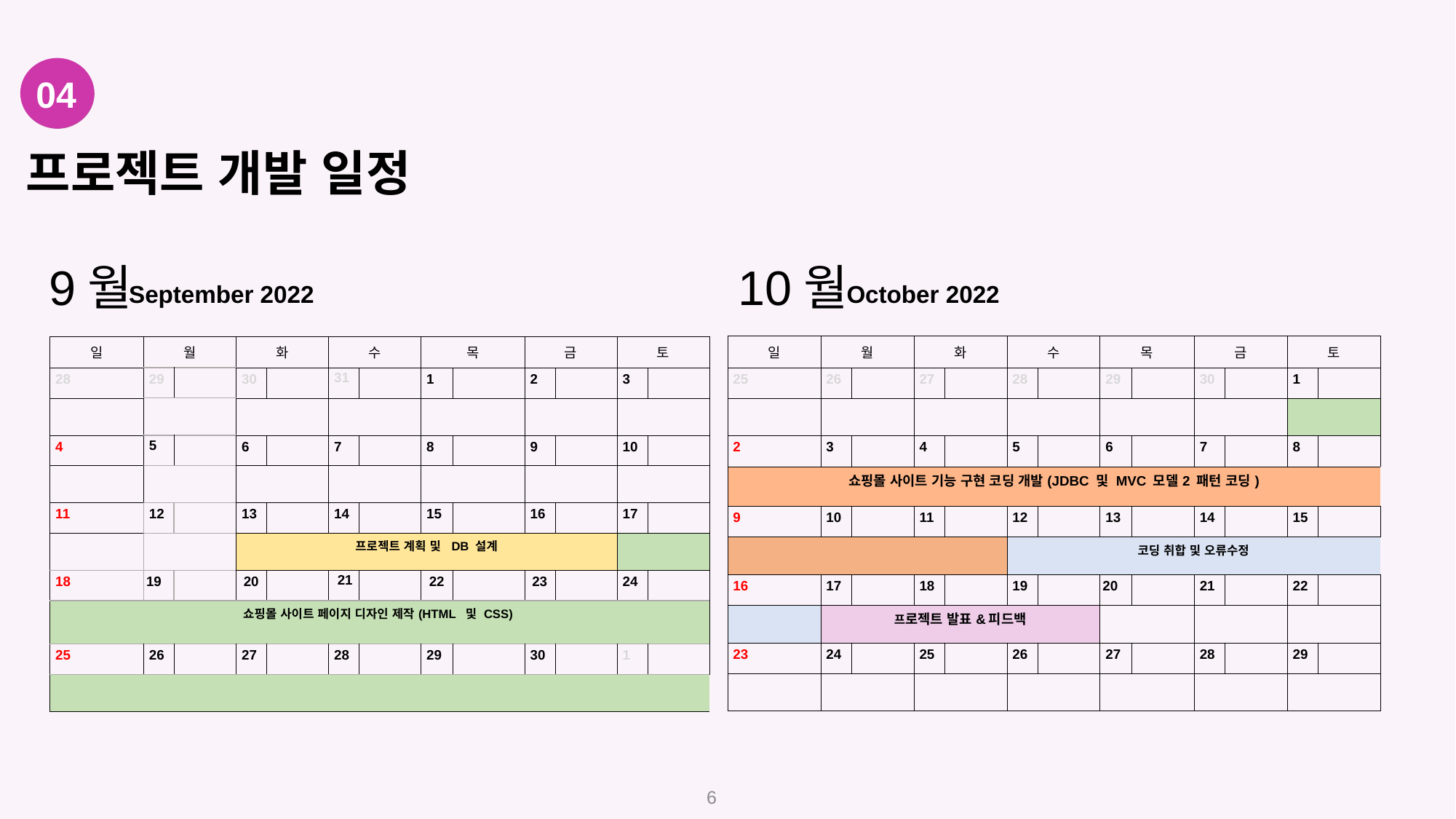

# 프로젝트 개발 일정

04

03
9월
10월
September 2022
October 2022
| 일 |  | 월 |  | 화 |  | 수 |  | 목 |  | 금 |  | 토 |  |
| --- | --- | --- | --- | --- | --- | --- | --- | --- | --- | --- | --- | --- | --- |
| 25 |  | 26 |  | 27 |  | 28 |  | 29 |  | 30 |  | 1 |  |
|  |  |  |  |  |  |  |  |  |  |  |  |  |  |
| 2 |  | 3 |  | 4 |  | 5 |  | 6 |  | 7 |  | 8 |  |
| 쇼핑몰 사이트 기능 구현 코딩 개발(JDBC 및 MVC 모델2 패턴 코딩) |  |  |  |  |  |  |  |  |  |  |  |  |  |
| 9 |  | 10 |  | 11 |  | 12 |  | 13 |  | 14 |  | 15 |  |
|  |  |  |  |  |  | 코딩 취합 및 오류수정 |  |  |  |  |  |  |  |
| 16 |  | 17 |  | 18 |  | 19 |  | 20 |  | 21 |  | 22 |  |
|  |  | 프로젝트 발표&피드백 |  |  |  |  |  |  |  |  |  |  |  |
| 23 |  | 24 |  | 25 |  | 26 |  | 27 |  | 28 |  | 29 |  |
|  |  |  |  |  |  |  |  |  |  |  |  |  |  |
| 일 |  | 월 |  | 화 |  | 수 |  | 목 |  | 금 |  | 토 |  |
| --- | --- | --- | --- | --- | --- | --- | --- | --- | --- | --- | --- | --- | --- |
| 28 |  | 29 |  | 30 |  | 31 |  | 1 |  | 2 |  | 3 |  |
|  |  |  |  |  |  |  |  |  |  |  |  |  |  |
| 4 |  | 5 |  | 6 |  | 7 |  | 8 |  | 9 |  | 10 |  |
|  |  |  |  |  |  |  |  |  |  |  |  |  |  |
| 11 |  | 12 |  | 13 |  | 14 |  | 15 |  | 16 |  | 17 |  |
|  |  |  |  | 프로젝트 계획 및 DB 설계 |  |  |  |  |  |  |  |  |  |
| 18 |  | 19 |  | 20 |  | 21 |  | 22 |  | 23 |  | 24 |  |
| 쇼핑몰 사이트 페이지 디자인 제작(HTML 및 CSS) |  |  |  |  |  |  |  |  |  |  |  |  |  |
| 25 |  | 26 |  | 27 |  | 28 |  | 29 |  | 30 |  | 1 |  |
|  |  |  |  |  |  |  |  |  |  |  |  |  |  |
6